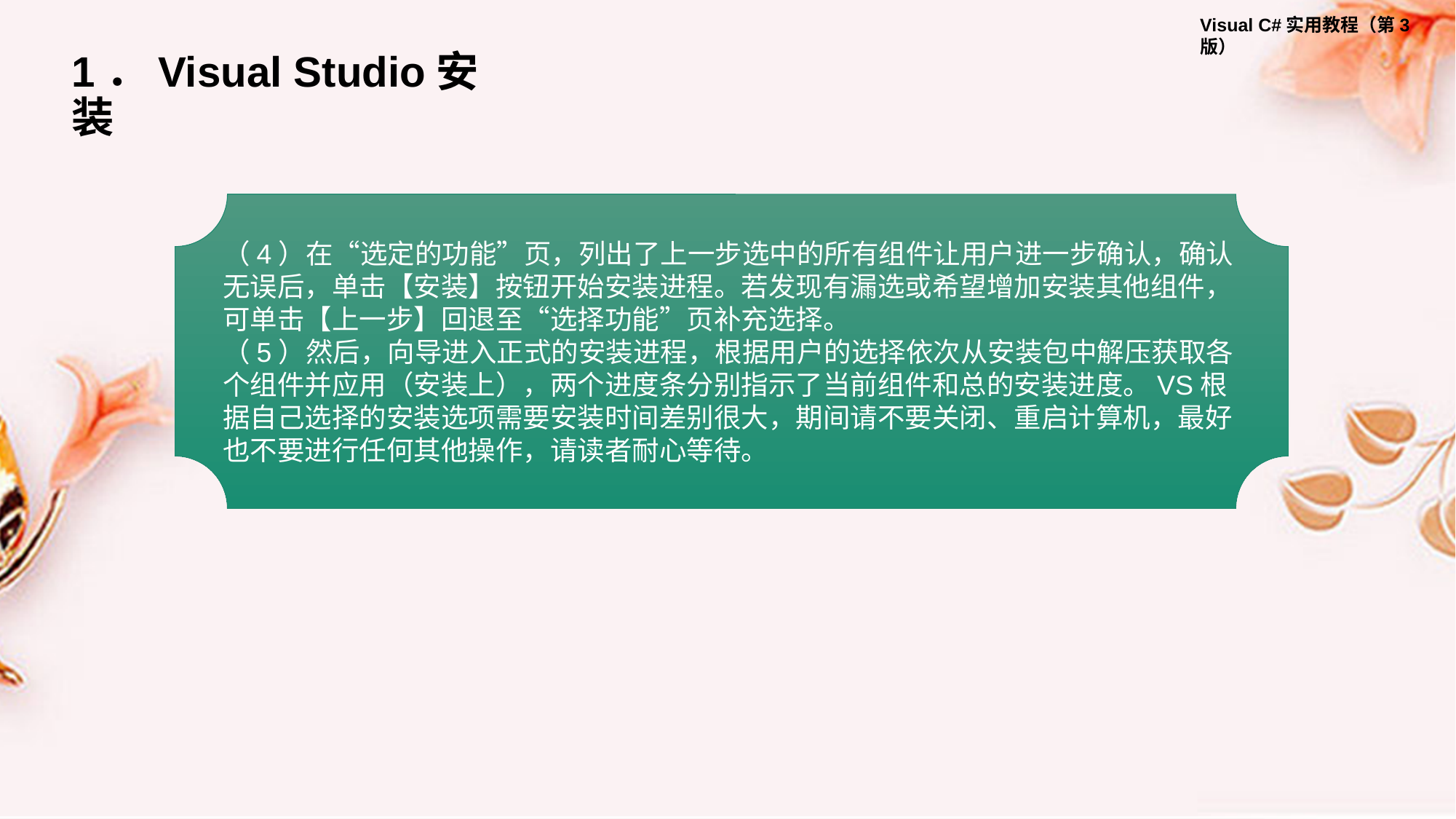

1．Visual Studio安装
（4）在“选定的功能”页，列出了上一步选中的所有组件让用户进一步确认，确认无误后，单击【安装】按钮开始安装进程。若发现有漏选或希望增加安装其他组件，可单击【上一步】回退至“选择功能”页补充选择。
（5）然后，向导进入正式的安装进程，根据用户的选择依次从安装包中解压获取各个组件并应用（安装上），两个进度条分别指示了当前组件和总的安装进度。VS根据自己选择的安装选项需要安装时间差别很大，期间请不要关闭、重启计算机，最好也不要进行任何其他操作，请读者耐心等待。